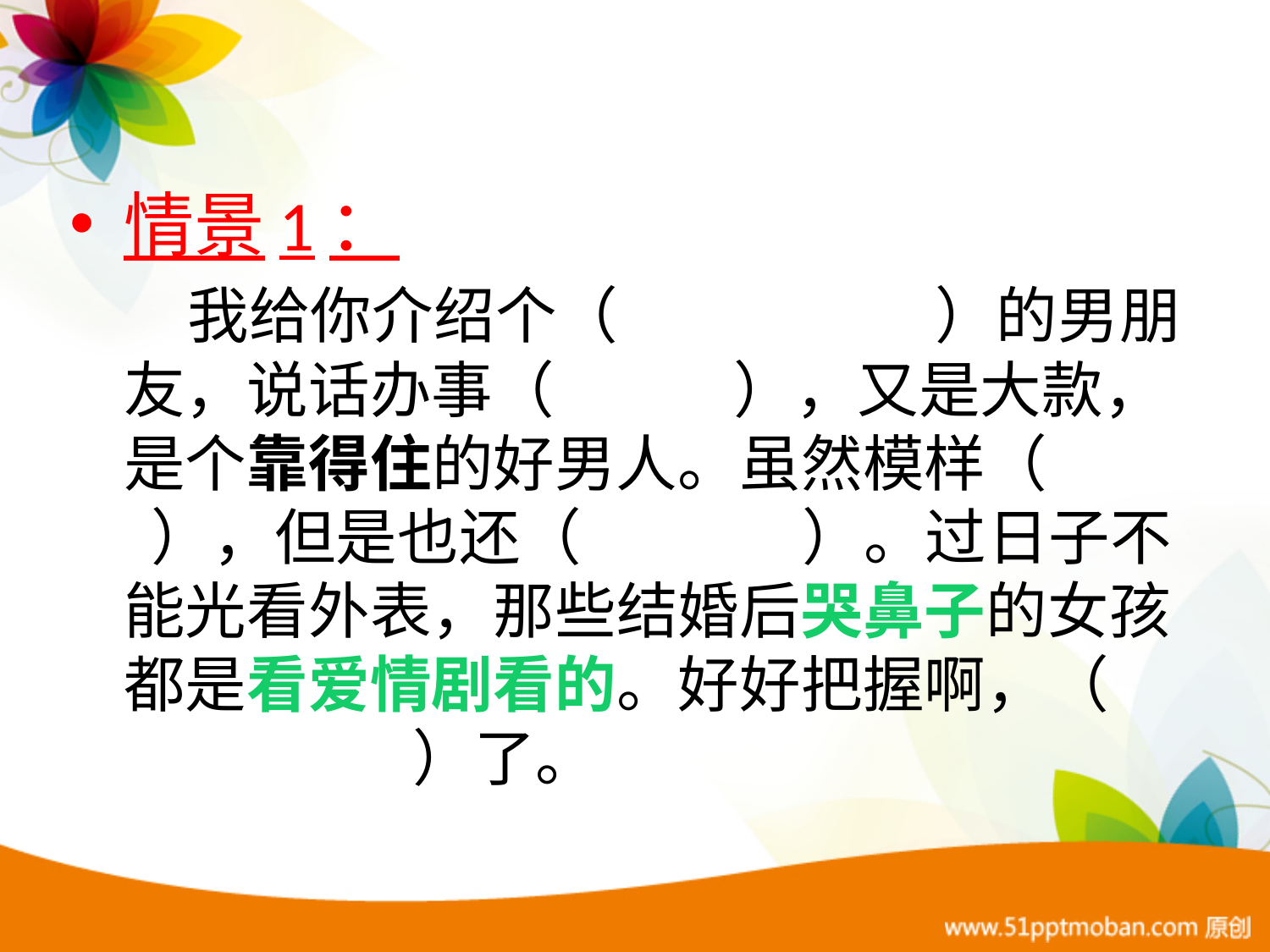

情景1：
          我给你介绍个（                       ）的男朋友，说话办事（             ），又是大款，是个靠得住的好男人。虽然模样（               ），但是也还（                ）。过日子不能光看外表，那些结婚后哭鼻子的女孩都是看爱情剧看的。好好把握啊，（                             ）了。